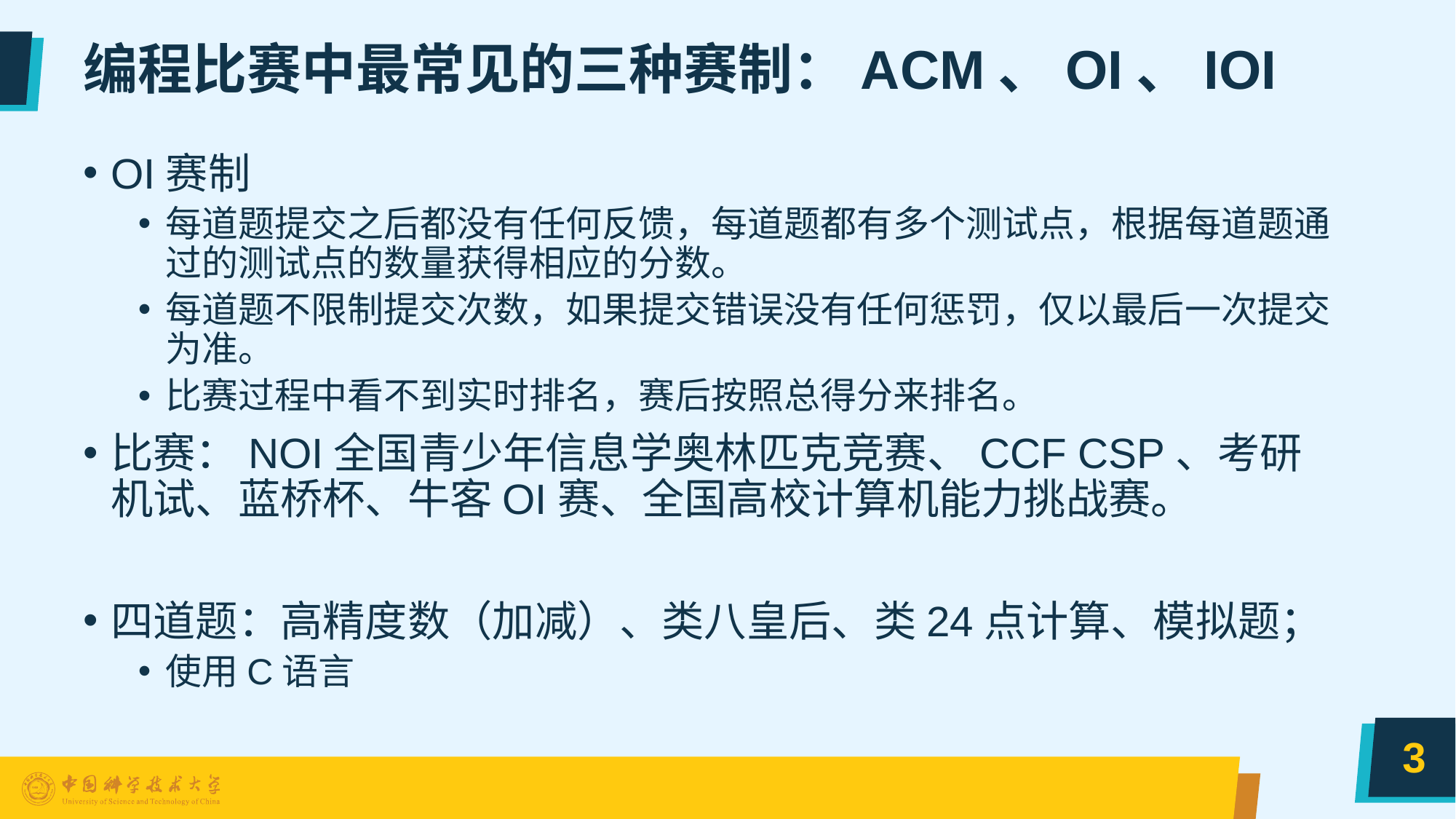

# 编程⽐赛中最常见的三种赛制：ACM、OI、IOI
OI赛制
每道题提交之后都没有任何反馈，每道题都有多个测试点，根据每道题通过的测试点的数量获得相应的分数。
每道题不限制提交次数，如果提交错误没有任何惩罚，仅以最后⼀次提交为准。
比赛过程中看不到实时排名，赛后按照总得分来排名。
比赛：NOI全国青少年信息学奥林匹克竞赛、CCF CSP、考研机试、蓝桥杯、牛客OI赛、全国⾼校计算机能⼒挑战赛。

四道题：高精度数（加减）、类八皇后、类24点计算、模拟题；
使用C语言
3